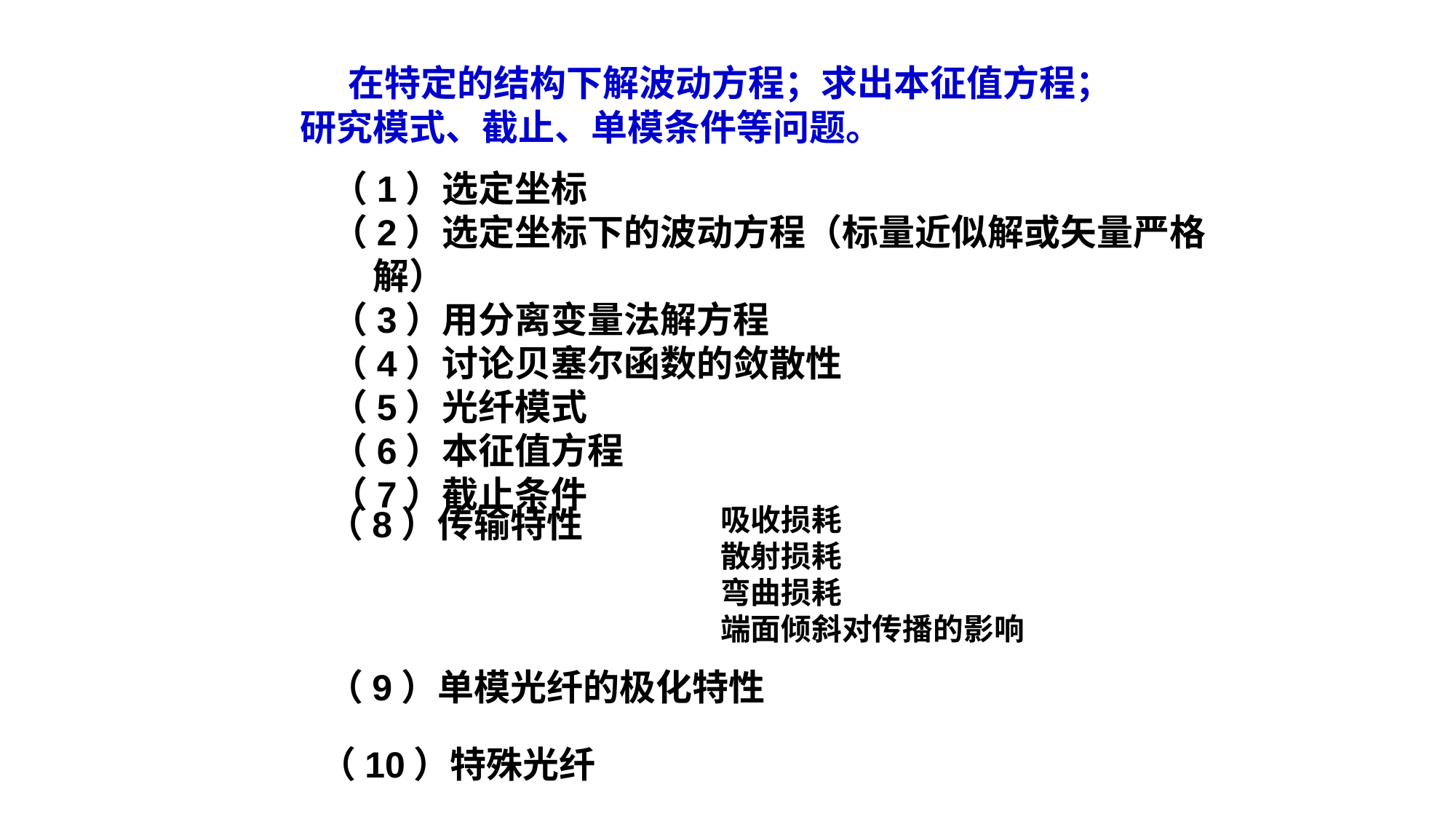

在特定的结构下解波动方程；求出本征值方程；
研究模式、截止、单模条件等问题。
（1）选定坐标
（2）选定坐标下的波动方程（标量近似解或矢量严格解）
（3）用分离变量法解方程
（4）讨论贝塞尔函数的敛散性
（5）光纤模式
（6）本征值方程
（7）截止条件
（8）传输特性
吸收损耗
散射损耗
弯曲损耗
端面倾斜对传播的影响
（9）单模光纤的极化特性
（10）特殊光纤